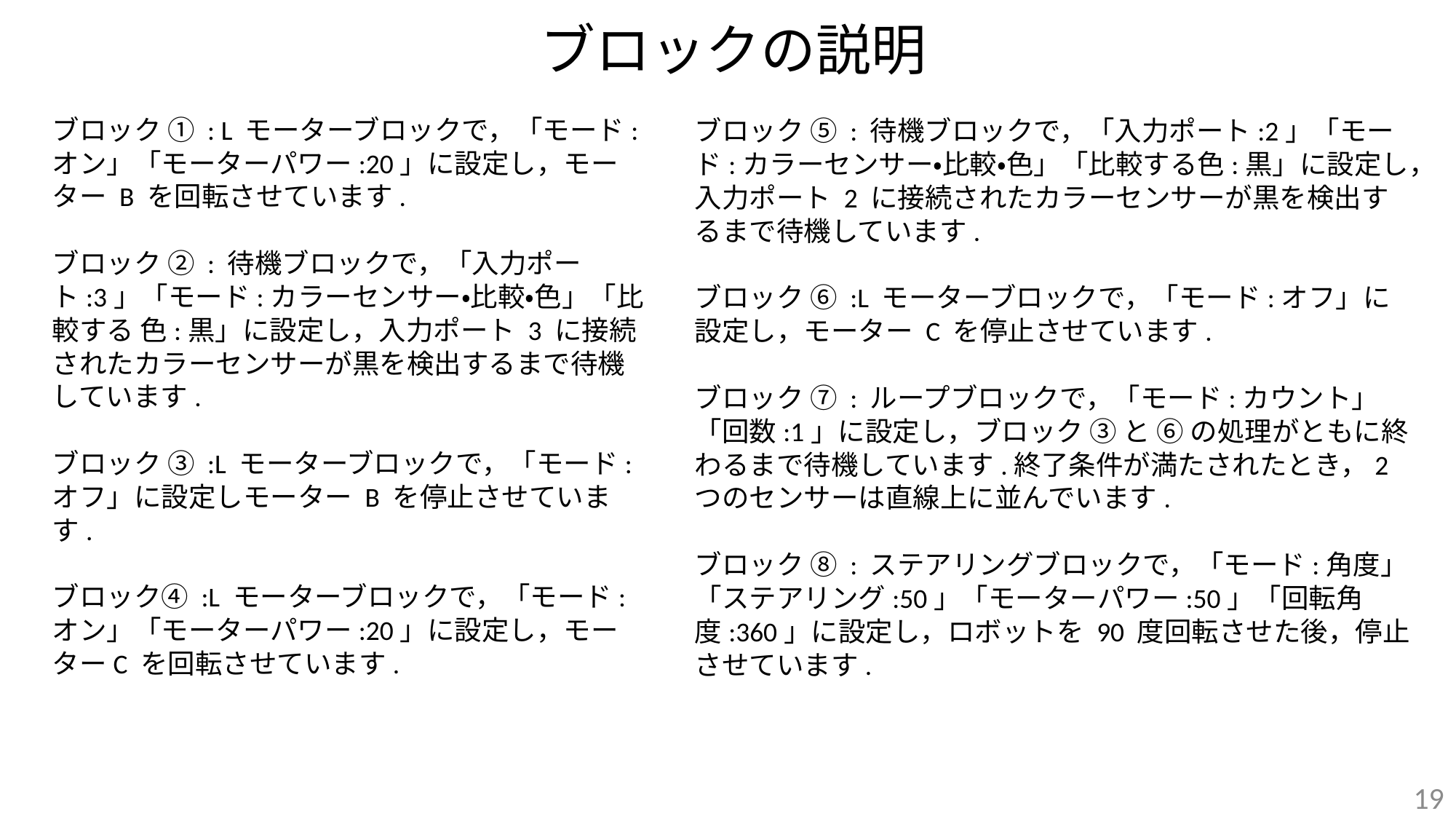

# ブロックの説明
ブロック ① : L モーターブロックで，「モード:オン」「モーターパワー:20」に設定し，モーター B を回転させています.

ブロック ② : 待機ブロックで，「入力ポート:3」「モード:カラーセンサー・比較・色」「比較する 色:黒」に設定し，入力ポート 3 に接続されたカラーセンサーが黒を検出するまで待機しています.

ブロック ③ :L モーターブロックで，「モード:オフ」に設定しモーター B を停止させています.

ブロック④ :L モーターブロックで，「モード:オン」「モーターパワー:20」に設定し，モーターC を回転させています.

ブロック ⑤ : 待機ブロックで，「入力ポート:2」「モード:カラーセンサー・比較・色」「比較する色:黒」に設定し，入力ポート 2 に接続されたカラーセンサーが黒を検出するまで待機しています.

ブロック ⑥ :L モーターブロックで，「モード:オフ」に設定し，モーター C を停止させています.

ブロック ⑦ : ループブロックで，「モード:カウント」「回数:1」に設定し，ブロック ③ と ⑥ の処理がともに終わるまで待機しています.終了条件が満たされたとき，2 つのセンサーは直線上に並んでいます.

ブロック ⑧ : ステアリングブロックで，「モード:角度」「ステアリング:50」「モーターパワー:50」「回転角度:360」に設定し，ロボットを 90 度回転させた後，停止させています.
19